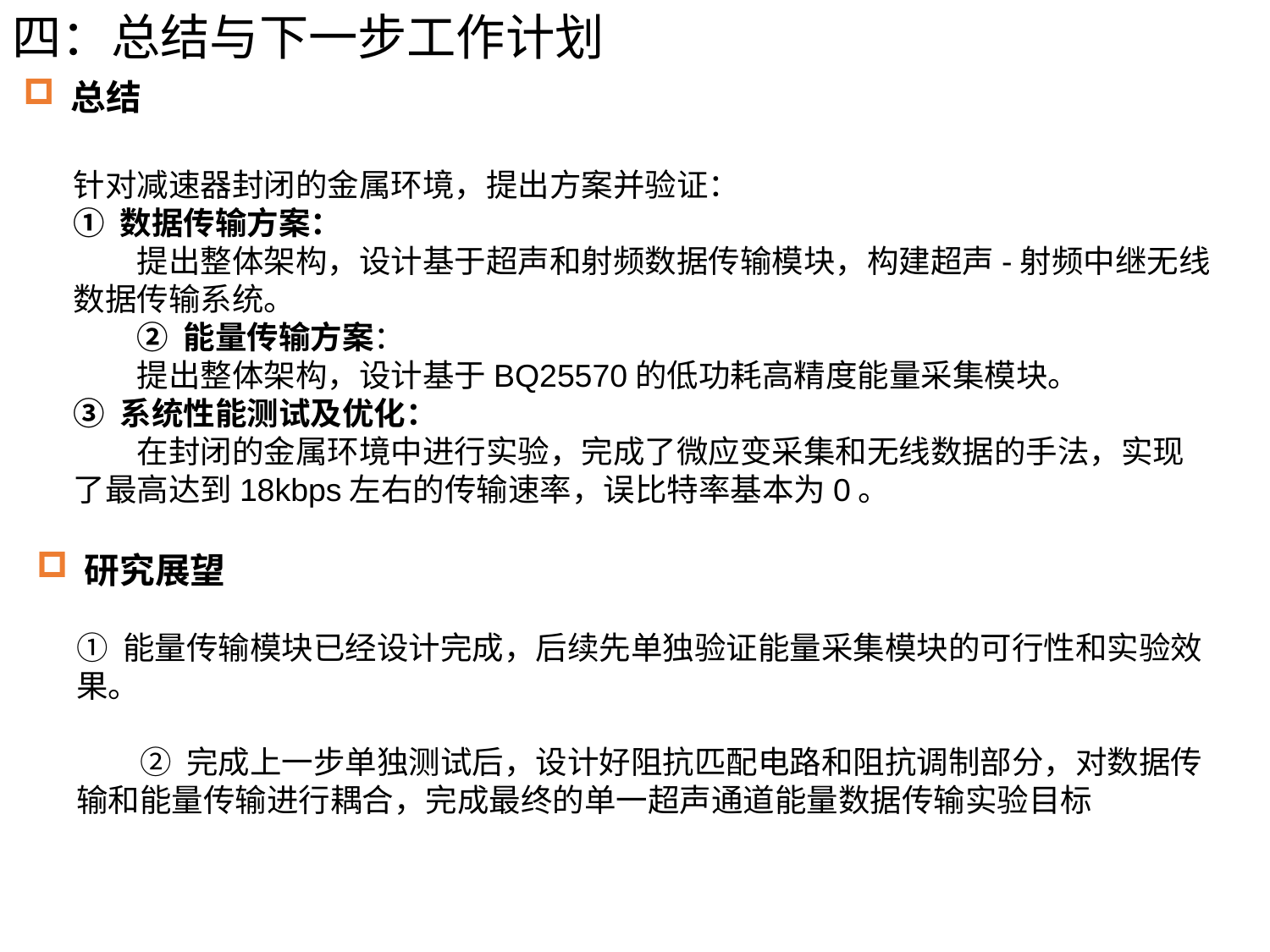

四：总结与下一步工作计划
总结

针对减速器封闭的金属环境，提出方案并验证：
① 数据传输方案：
提出整体架构，设计基于超声和射频数据传输模块，构建超声-射频中继无线数据传输系统。
② 能量传输方案：
提出整体架构，设计基于BQ25570的低功耗高精度能量采集模块。
③ 系统性能测试及优化：
在封闭的金属环境中进行实验，完成了微应变采集和无线数据的手法，实现了最高达到18kbps左右的传输速率，误比特率基本为0。

研究展望
① 能量传输模块已经设计完成，后续先单独验证能量采集模块的可行性和实验效果。

② 完成上一步单独测试后，设计好阻抗匹配电路和阻抗调制部分，对数据传输和能量传输进行耦合，完成最终的单一超声通道能量数据传输实验目标

20